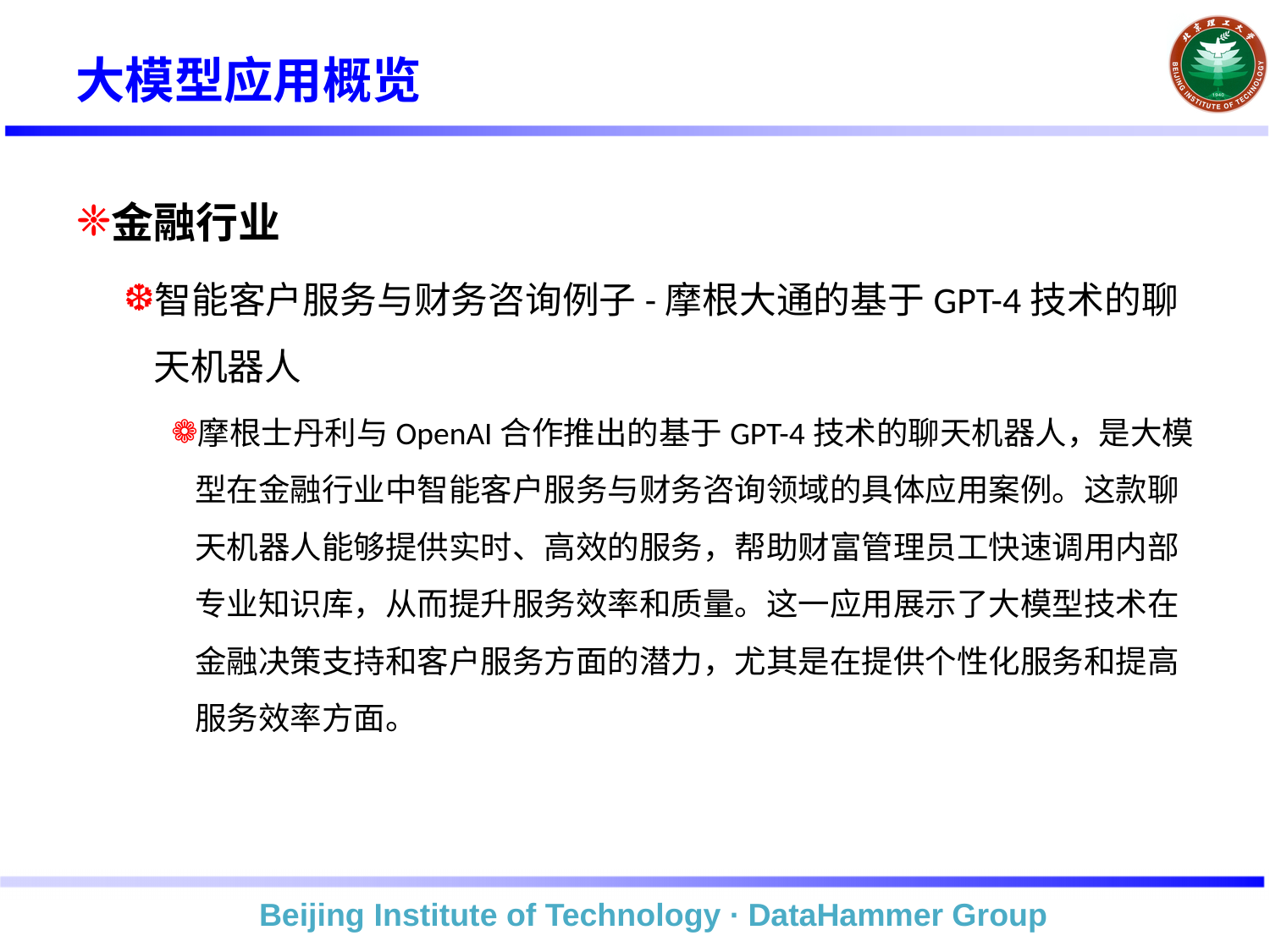

# 大模型应用概览
金融行业
智能客户服务与财务咨询例子-摩根大通的基于GPT-4技术的聊天机器人
摩根士丹利与OpenAI合作推出的基于GPT-4技术的聊天机器人，是大模型在金融行业中智能客户服务与财务咨询领域的具体应用案例。这款聊天机器人能够提供实时、高效的服务，帮助财富管理员工快速调用内部专业知识库，从而提升服务效率和质量。这一应用展示了大模型技术在金融决策支持和客户服务方面的潜力，尤其是在提供个性化服务和提高服务效率方面。